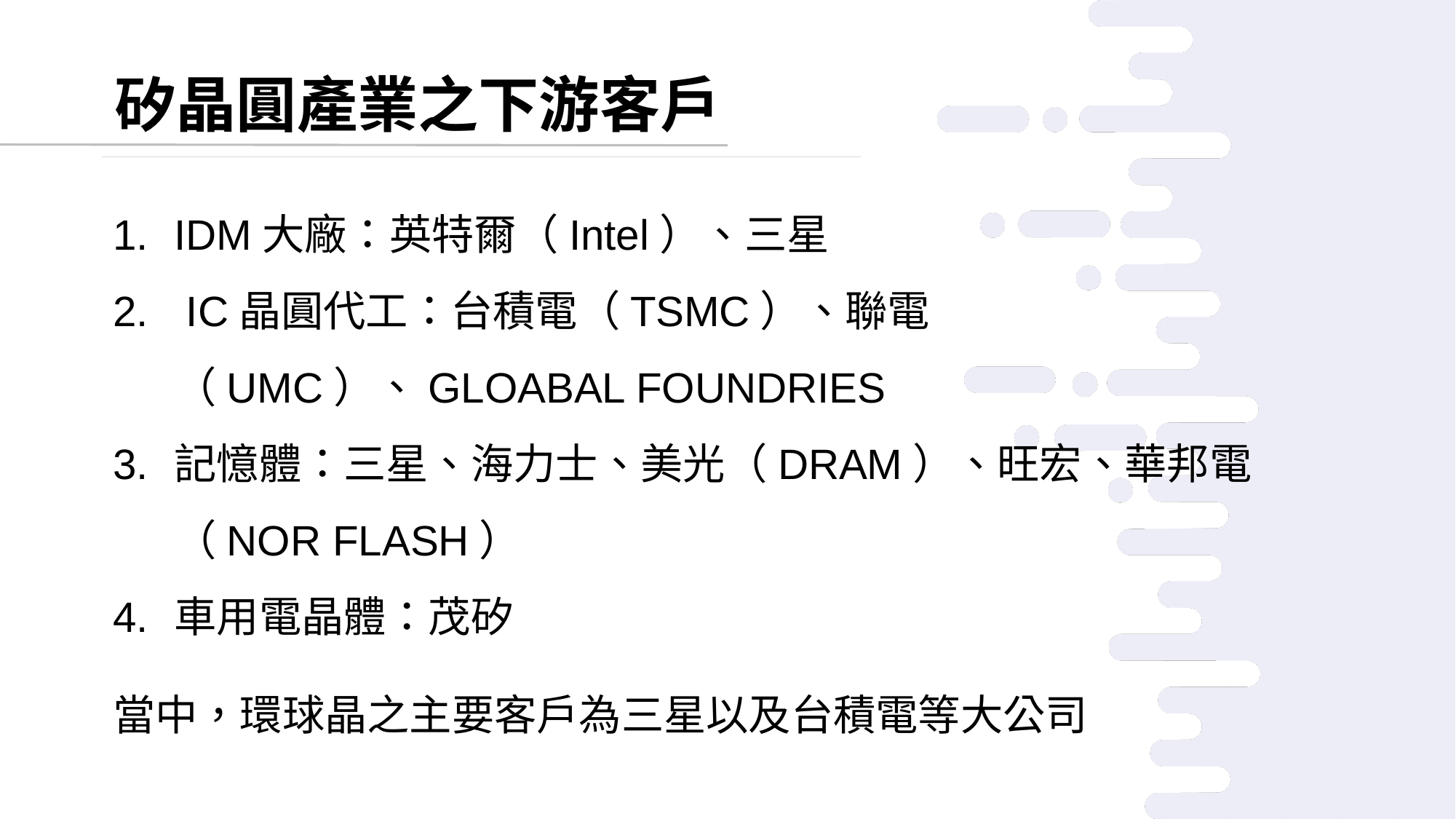

矽晶圓產業之下游客戶
IDM大廠：英特爾（Intel）、三星
 IC晶圓代工：台積電（TSMC）、聯電（UMC）、GLOABAL FOUNDRIES
記憶體：三星、海力士、美光（DRAM）、旺宏、華邦電（NOR FLASH）
車用電晶體：茂矽

當中，環球晶之主要客戶為三星以及台積電等大公司